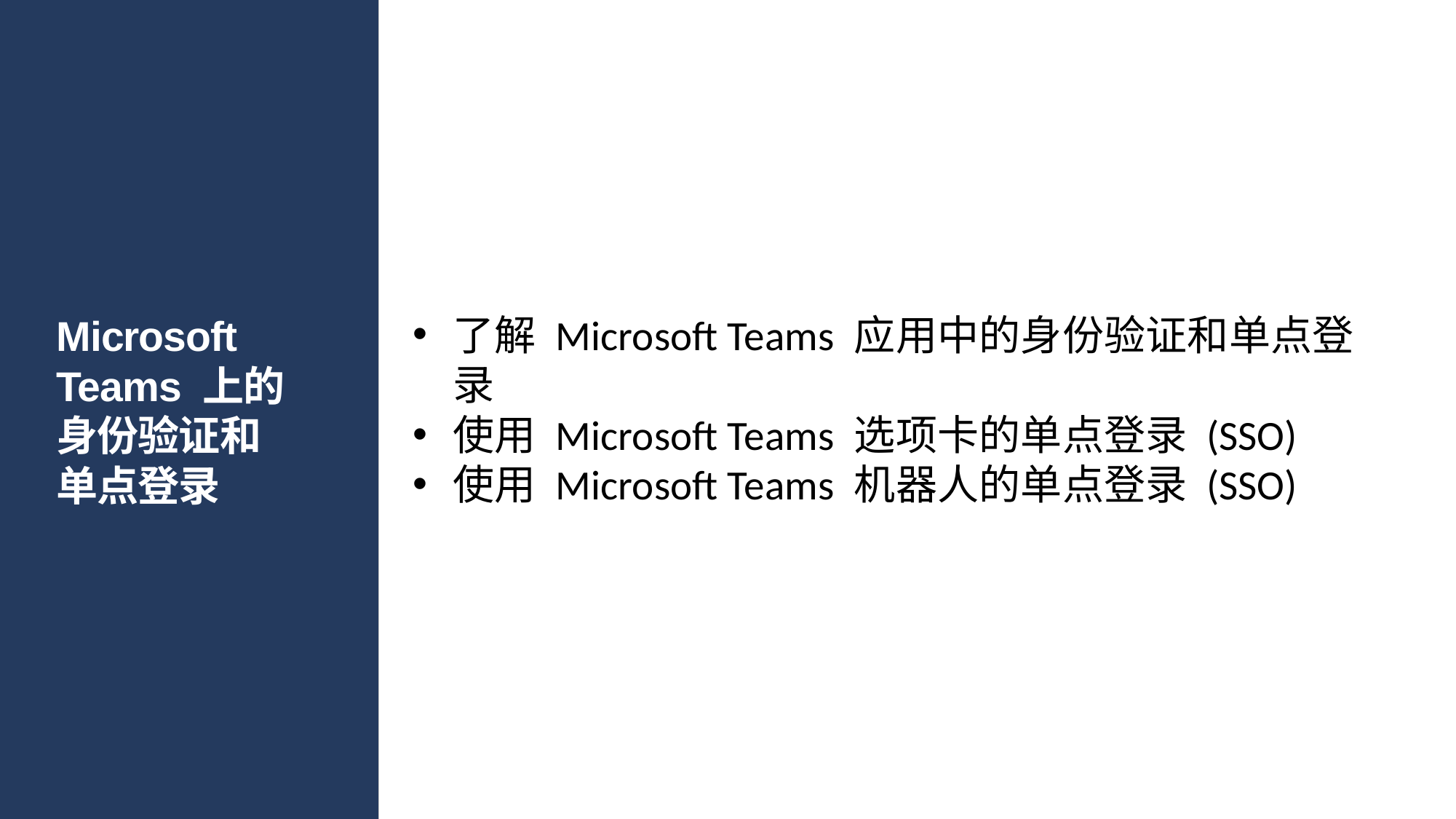

# Microsoft Teams 上的身份验证和单点登录
了解 Microsoft Teams 应用中的身份验证和单点登录
使用 Microsoft Teams 选项卡的单点登录 (SSO)
使用 Microsoft Teams 机器人的单点登录 (SSO)